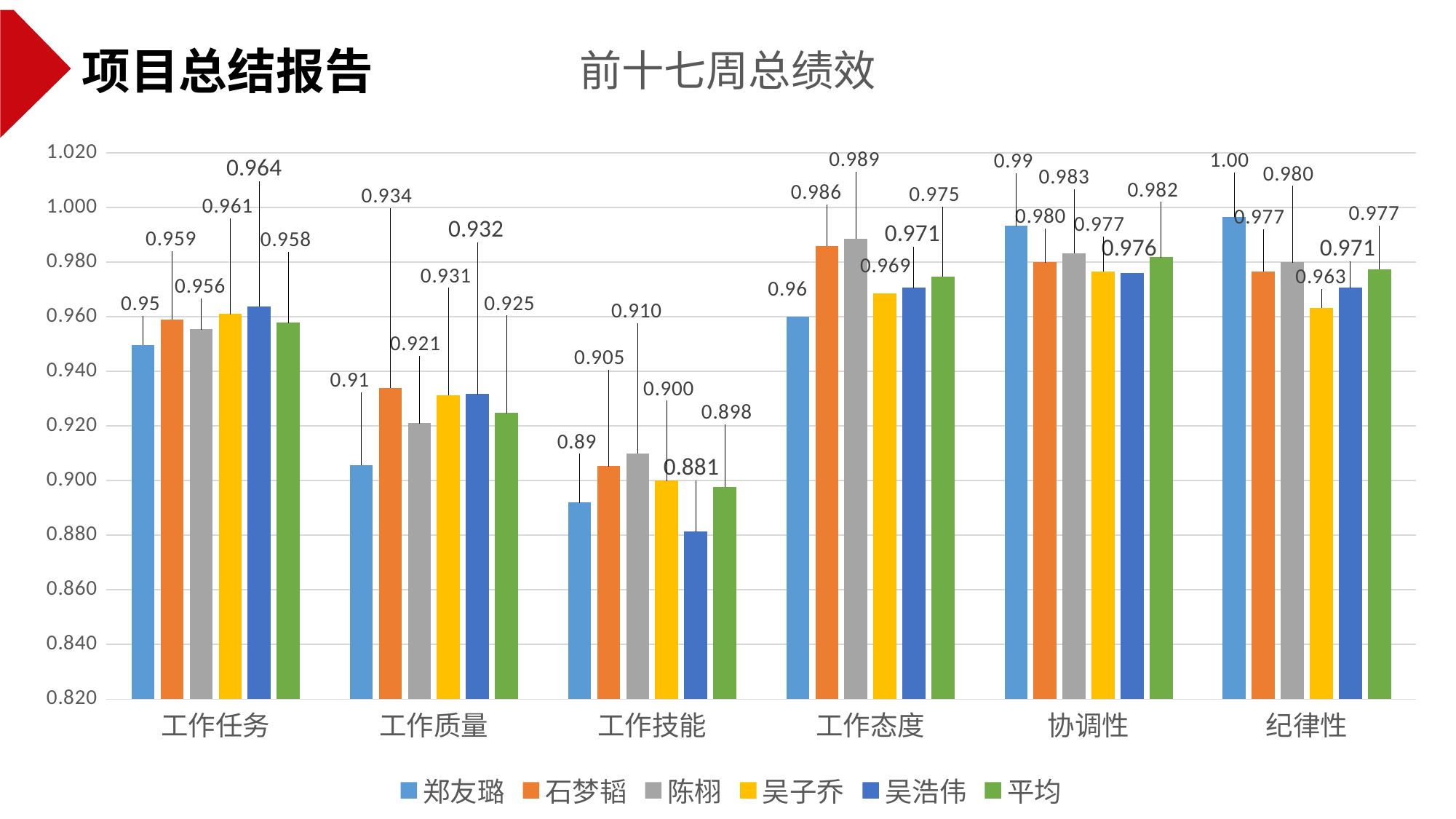

项目总结报告
前十七周总绩效

### Chart

| Category | 郑友璐 | 石梦韬 | 陈栩 | 吴子乔 | 吴浩伟 | 平均 |
|---|---|---|---|---|---|---|
| 工作任务 | 0.9496666666666667 | 0.959 | 0.9555 | 0.9609999999999997 | 0.9638333333333332 | 0.9578 |
| 工作质量 | 0.9056666666666666 | 0.9339999999999999 | 0.9209999999999999 | 0.9313333333333335 | 0.9316666666666666 | 0.9247333333333334 |
| 工作技能 | 0.892 | 0.9053333333333334 | 0.9099999999999999 | 0.9 | 0.8813333333333334 | 0.8977333333333334 |
| 工作态度 | 0.96 | 0.9860000000000001 | 0.9886666666666667 | 0.9686666666666668 | 0.9706666666666667 | 0.9747999999999999 |
| 协调性 | 0.9933333333333334 | 0.9800000000000001 | 0.9833333333333334 | 0.9766666666666668 | 0.976 | 0.9818666666666667 |
| 纪律性 | 0.9966666666666667 | 0.9766666666666668 | 0.9800000000000001 | 0.9633333333333333 | 0.9706666666666667 | 0.9774666666666667 |